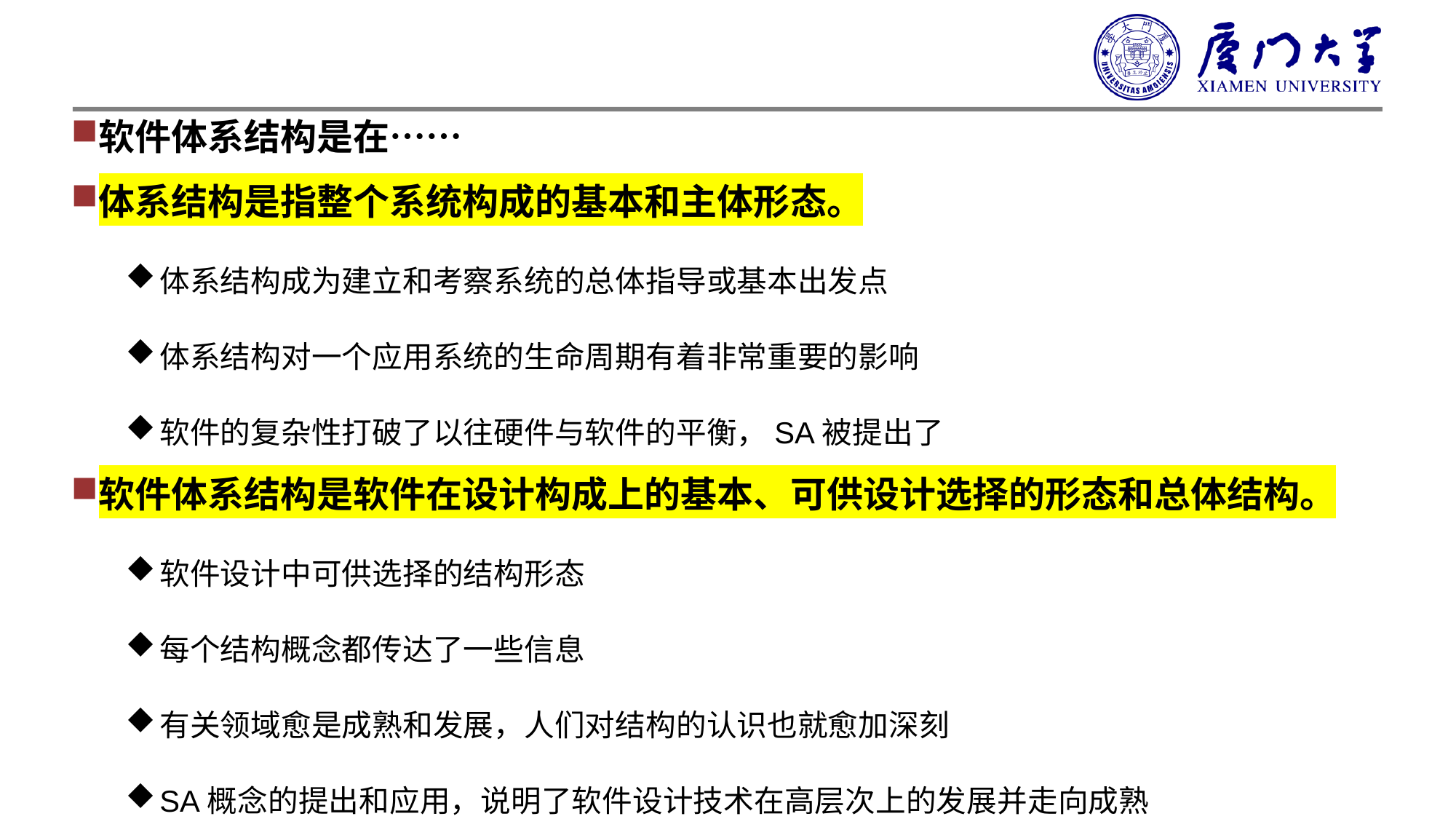

软件体系结构是在……
体系结构是指整个系统构成的基本和主体形态。
体系结构成为建立和考察系统的总体指导或基本出发点
体系结构对一个应用系统的生命周期有着非常重要的影响
软件的复杂性打破了以往硬件与软件的平衡，SA被提出了
软件体系结构是软件在设计构成上的基本、可供设计选择的形态和总体结构。
软件设计中可供选择的结构形态
每个结构概念都传达了一些信息
有关领域愈是成熟和发展，人们对结构的认识也就愈加深刻
SA概念的提出和应用，说明了软件设计技术在高层次上的发展并走向成熟